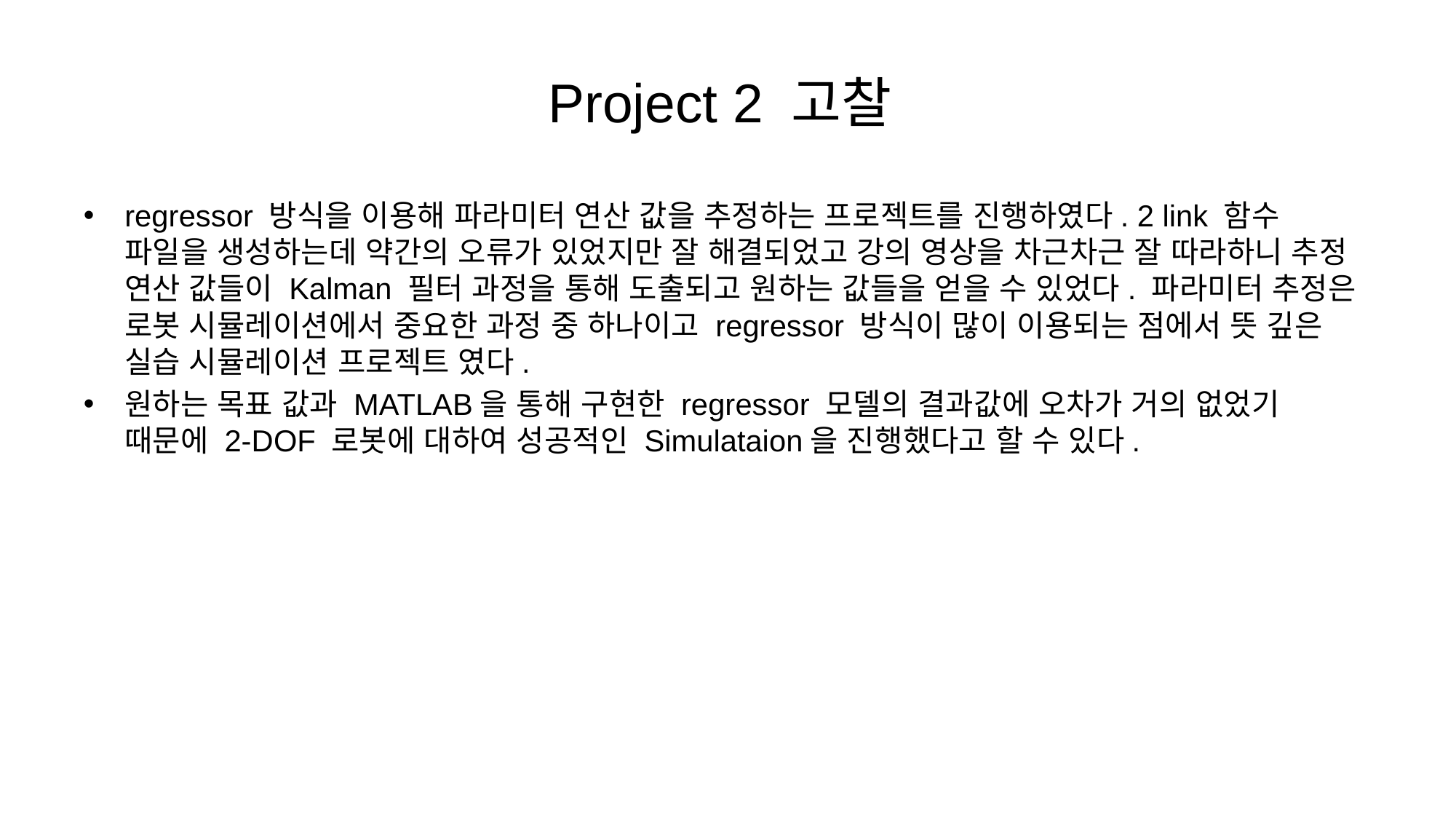

# Project 2 고찰
regressor 방식을 이용해 파라미터 연산 값을 추정하는 프로젝트를 진행하였다. 2 link 함수 파일을 생성하는데 약간의 오류가 있었지만 잘 해결되었고 강의 영상을 차근차근 잘 따라하니 추정 연산 값들이 Kalman 필터 과정을 통해 도출되고 원하는 값들을 얻을 수 있었다. 파라미터 추정은 로봇 시뮬레이션에서 중요한 과정 중 하나이고 regressor 방식이 많이 이용되는 점에서 뜻 깊은 실습 시뮬레이션 프로젝트 였다.
원하는 목표 값과 MATLAB을 통해 구현한 regressor 모델의 결과값에 오차가 거의 없었기 때문에 2-DOF 로봇에 대하여 성공적인 Simulataion을 진행했다고 할 수 있다.